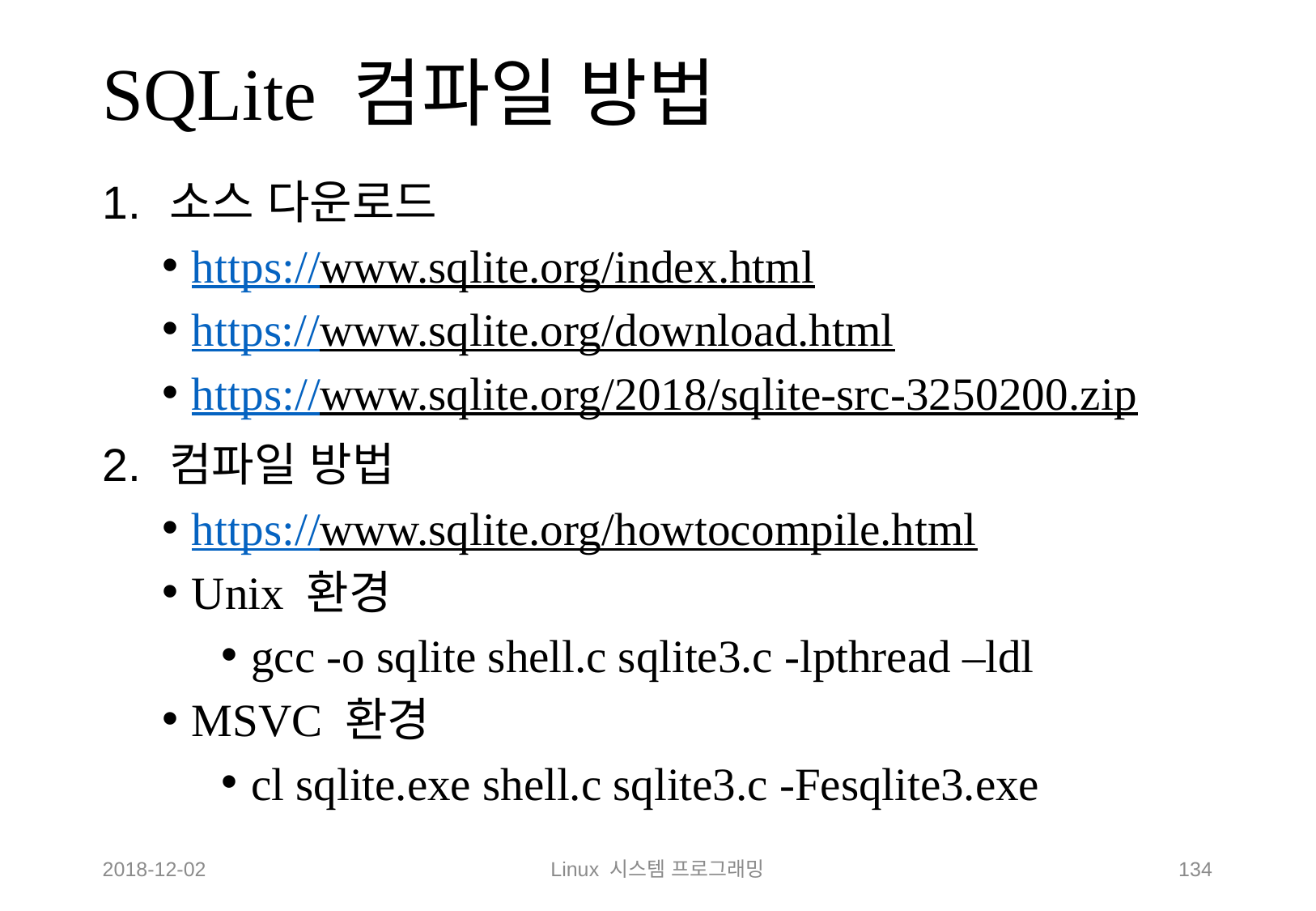

# SQLite 컴파일 방법
소스 다운로드
https://www.sqlite.org/index.html
https://www.sqlite.org/download.html
https://www.sqlite.org/2018/sqlite-src-3250200.zip
컴파일 방법
https://www.sqlite.org/howtocompile.html
Unix 환경
gcc -o sqlite shell.c sqlite3.c -lpthread –ldl
MSVC 환경
cl sqlite.exe shell.c sqlite3.c -Fesqlite3.exe
2018-12-02
Linux 시스템 프로그래밍
134